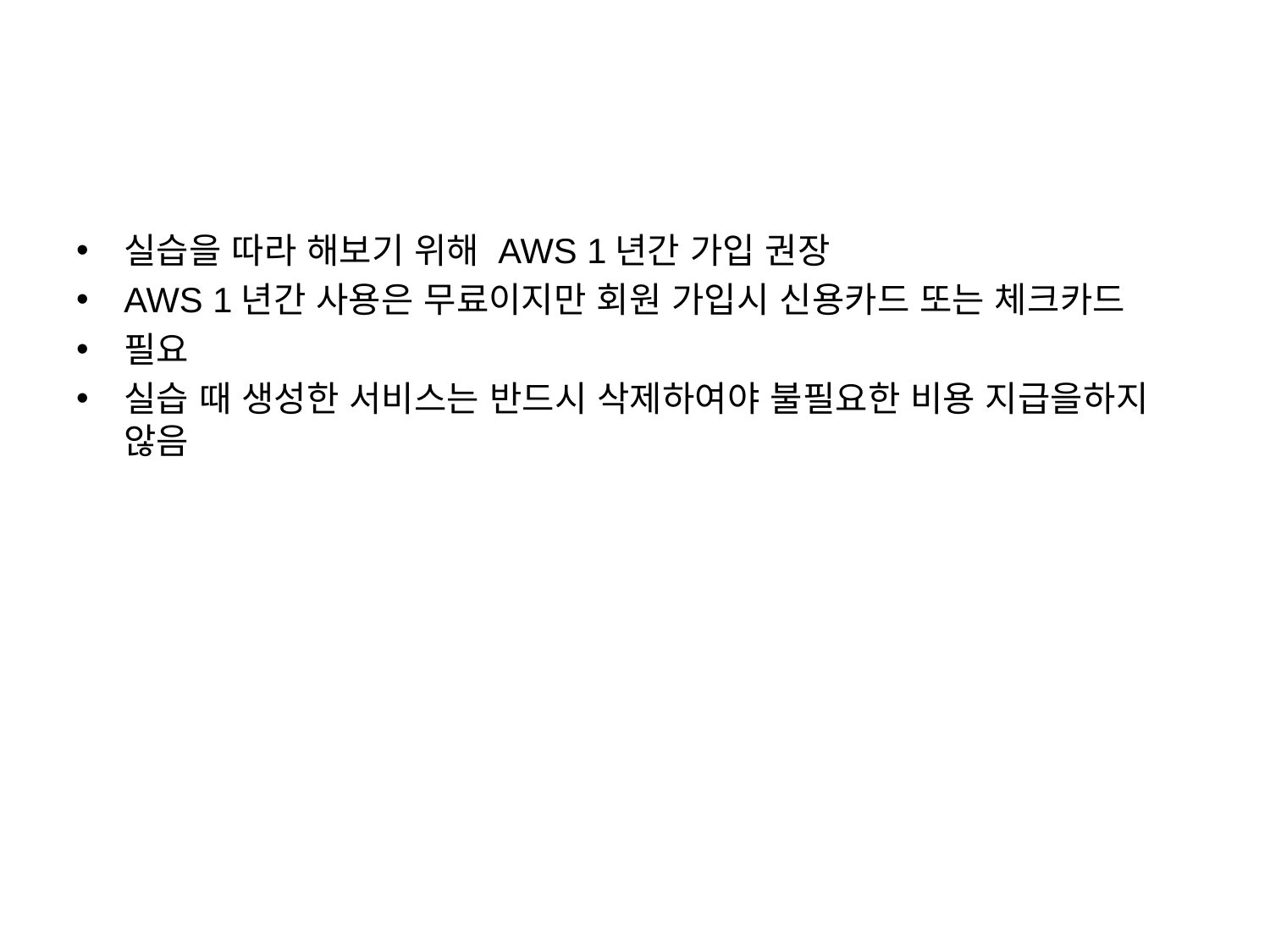

#
실습을 따라 해보기 위해 AWS 1년간 가입 권장
AWS 1년간 사용은 무료이지만 회원 가입시 신용카드 또는 체크카드
필요
실습 때 생성한 서비스는 반드시 삭제하여야 불필요한 비용 지급을하지 않음